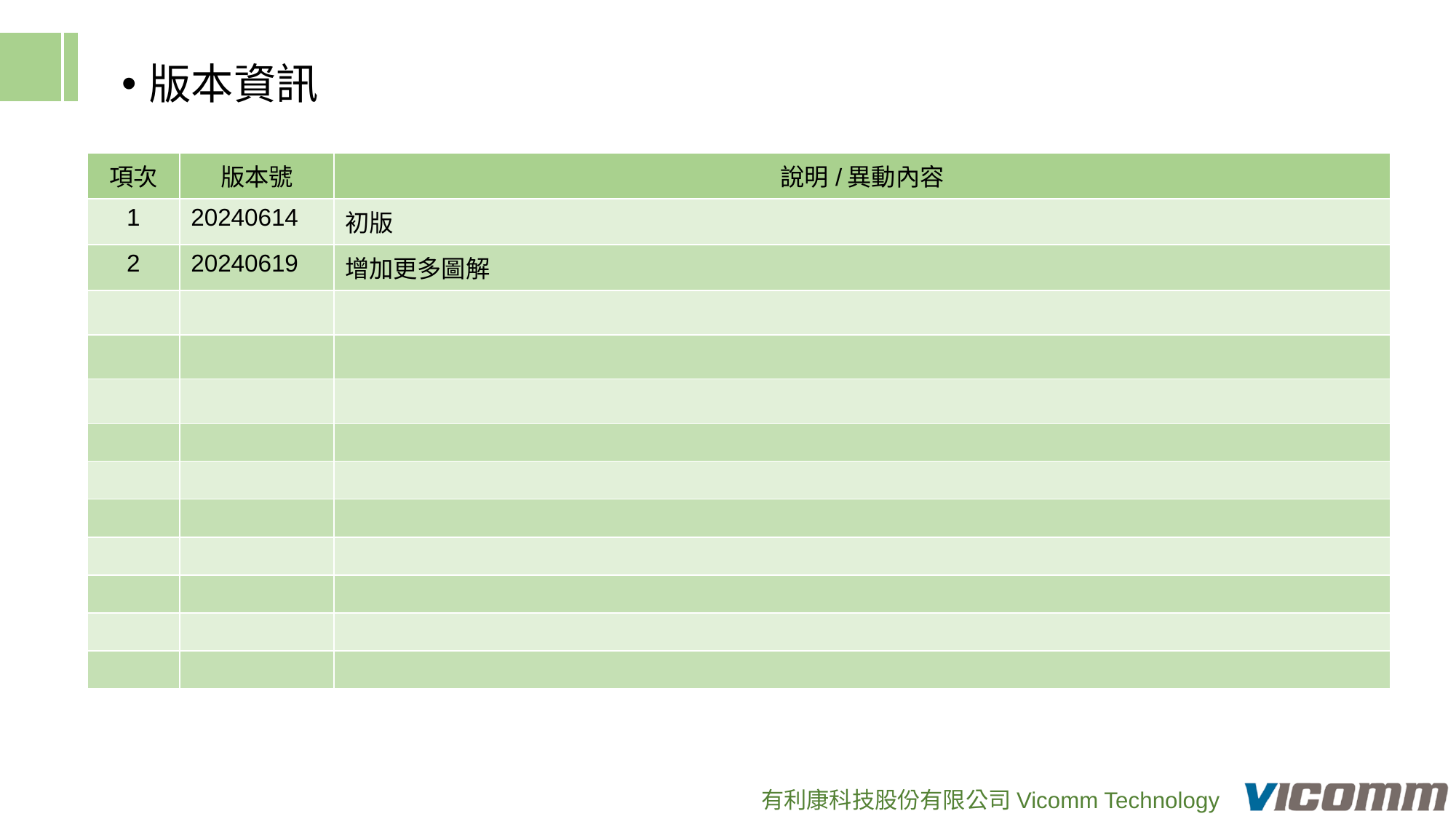

版本資訊
| 項次 | 版本號 | 說明/異動內容 |
| --- | --- | --- |
| 1 | 20240614 | 初版 |
| 2 | 20240619 | 增加更多圖解 |
|  |  |  |
|  |  |  |
|  |  |  |
|  |  |  |
|  |  |  |
|  |  |  |
|  |  |  |
|  |  |  |
|  |  |  |
|  |  |  |